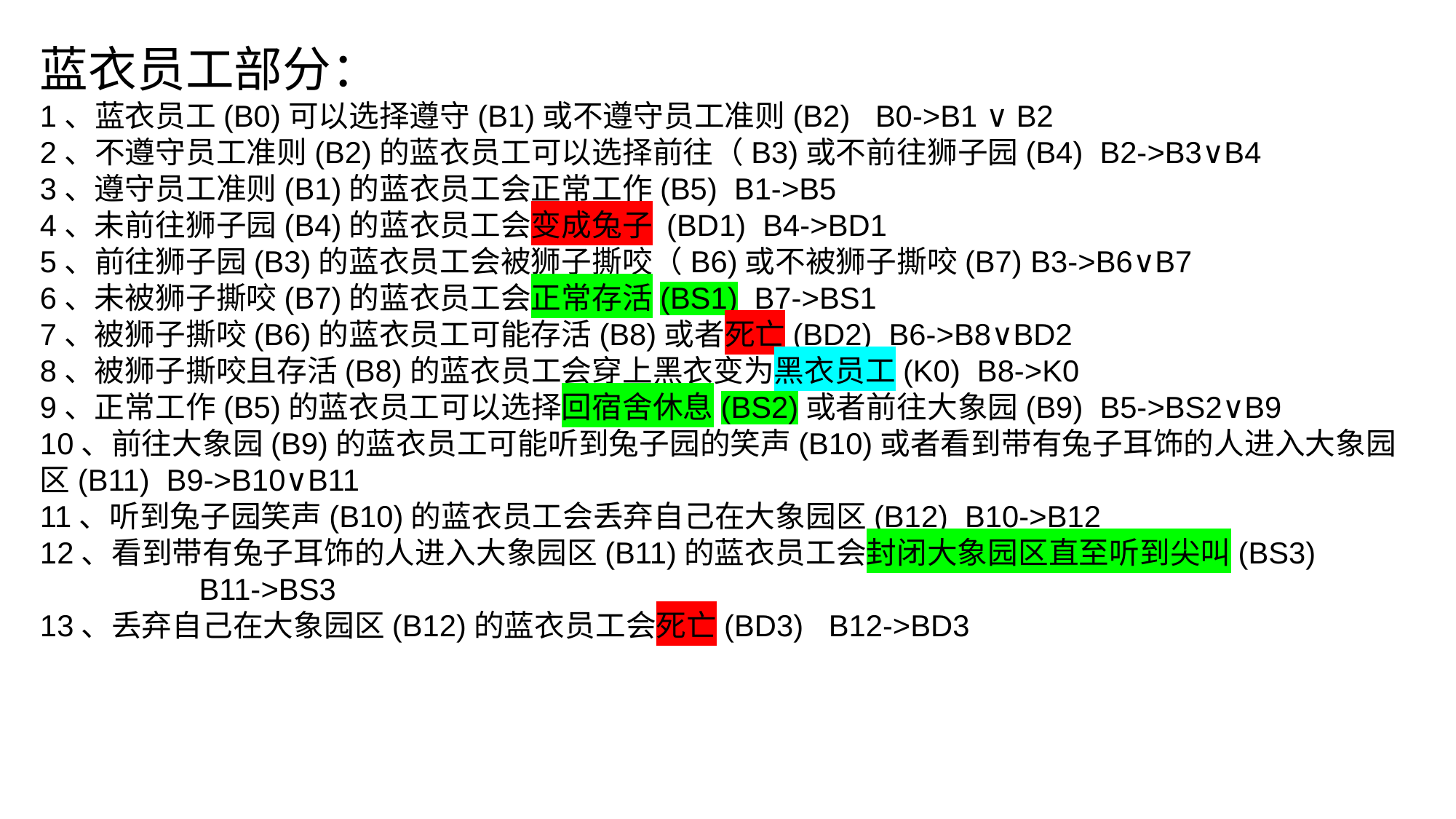

蓝衣员工部分：
1、蓝衣员工(B0)可以选择遵守(B1)或不遵守员工准则(B2)   B0->B1 ∨ B2
2、不遵守员工准则(B2)的蓝衣员工可以选择前往（B3)或不前往狮子园(B4)  B2->B3∨B4
3、遵守员工准则(B1)的蓝衣员工会正常工作(B5)  B1->B5
4、未前往狮子园(B4)的蓝衣员工会变成兔子 (BD1)  B4->BD1
5、前往狮子园(B3)的蓝衣员工会被狮子撕咬（B6)或不被狮子撕咬(B7) B3->B6∨B7
6、未被狮子撕咬(B7)的蓝衣员工会正常存活(BS1)  B7->BS1
7、被狮子撕咬(B6)的蓝衣员工可能存活(B8)或者死亡(BD2)  B6->B8∨BD2
8、被狮子撕咬且存活(B8)的蓝衣员工会穿上黑衣变为黑衣员工(K0)  B8->K0
9、正常工作(B5)的蓝衣员工可以选择回宿舍休息(BS2)或者前往大象园(B9)  B5->BS2∨B9
10、前往大象园(B9)的蓝衣员工可能听到兔子园的笑声(B10)或者看到带有兔子耳饰的人进入大象园区(B11)  B9->B10∨B11
11、听到兔子园笑声(B10)的蓝衣员工会丢弃自己在大象园区(B12)  B10->B12
12、看到带有兔子耳饰的人进入大象园区(B11)的蓝衣员工会封闭大象园区直至听到尖叫(BS3)
                   B11->BS3
13、丢弃自己在大象园区(B12)的蓝衣员工会死亡(BD3)   B12->BD3